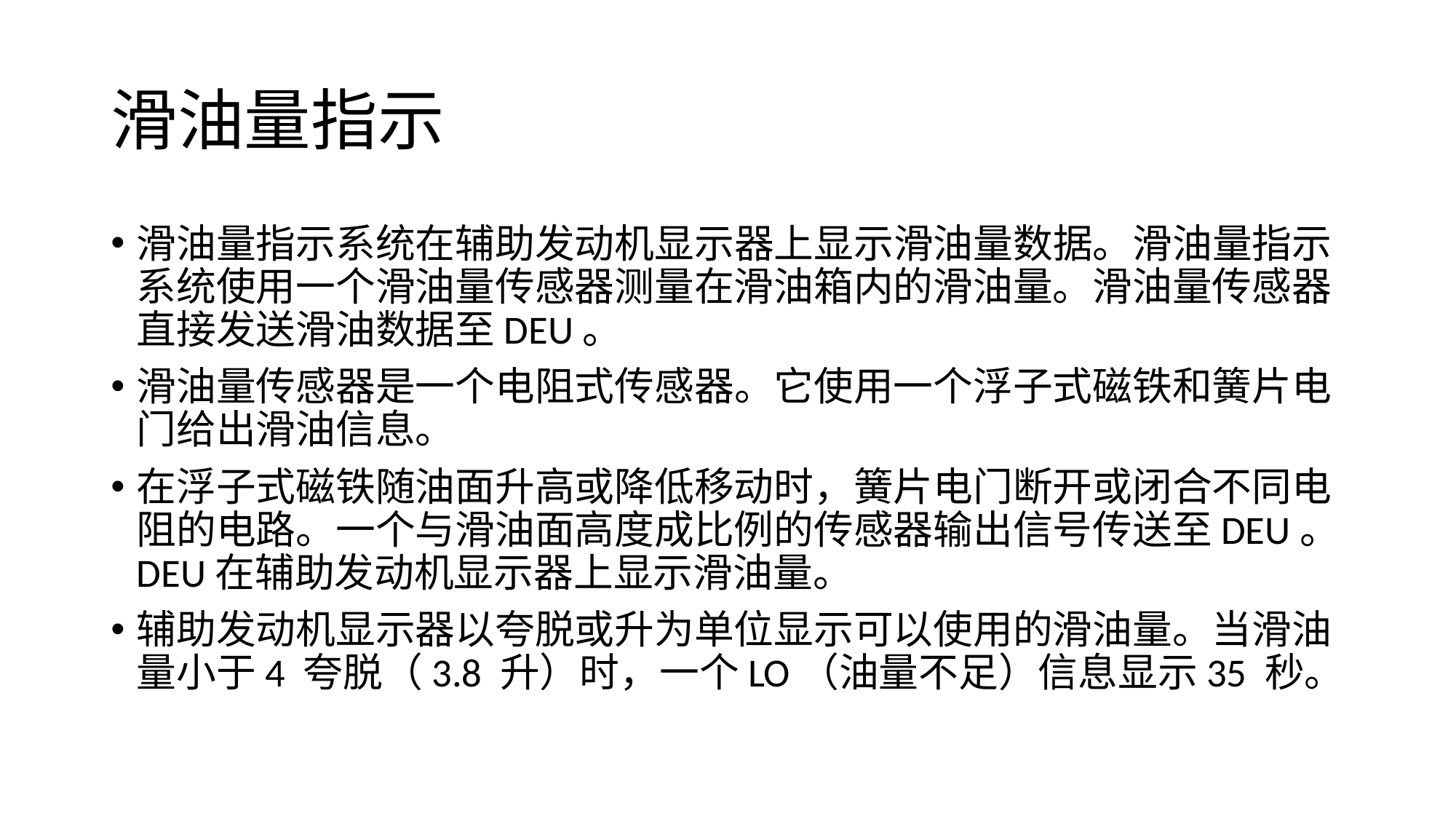

# 滑油量指示
滑油量指示系统在辅助发动机显示器上显示滑油量数据。滑油量指示系统使用一个滑油量传感器测量在滑油箱内的滑油量。滑油量传感器直接发送滑油数据至DEU。
滑油量传感器是一个电阻式传感器。它使用一个浮子式磁铁和簧片电门给出滑油信息。
在浮子式磁铁随油面升高或降低移动时，簧片电门断开或闭合不同电阻的电路。一个与滑油面高度成比例的传感器输出信号传送至DEU。DEU在辅助发动机显示器上显示滑油量。
辅助发动机显示器以夸脱或升为单位显示可以使用的滑油量。当滑油量小于4 夸脱（3.8 升）时，一个LO（油量不足）信息显示35 秒。